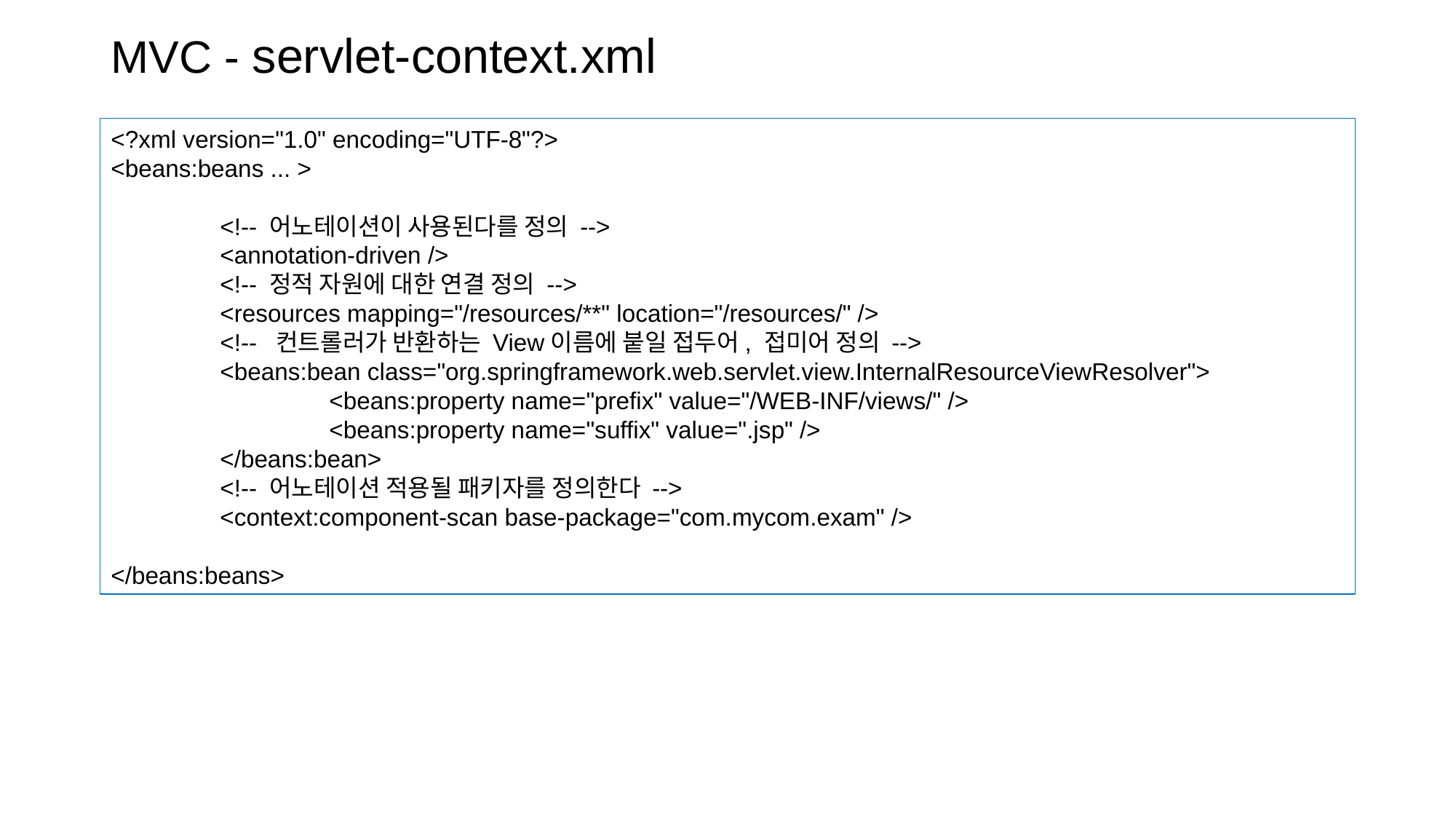

# MVC - servlet-context.xml

<?xml version="1.0" encoding="UTF-8"?>
<beans:beans ... >

	<!-- 어노테이션이 사용된다를 정의 -->
	<annotation-driven />
	<!-- 정적 자원에 대한 연결 정의 -->
	<resources mapping="/resources/**" location="/resources/" />
	<!--  컨트롤러가 반환하는 View이름에 붙일 접두어, 접미어 정의 -->
	<beans:bean class="org.springframework.web.servlet.view.InternalResourceViewResolver">
		<beans:property name="prefix" value="/WEB-INF/views/" />
		<beans:property name="suffix" value=".jsp" />
	</beans:bean>
	<!-- 어노테이션 적용될 패키자를 정의한다 -->
	<context:component-scan base-package="com.mycom.exam" />

</beans:beans>